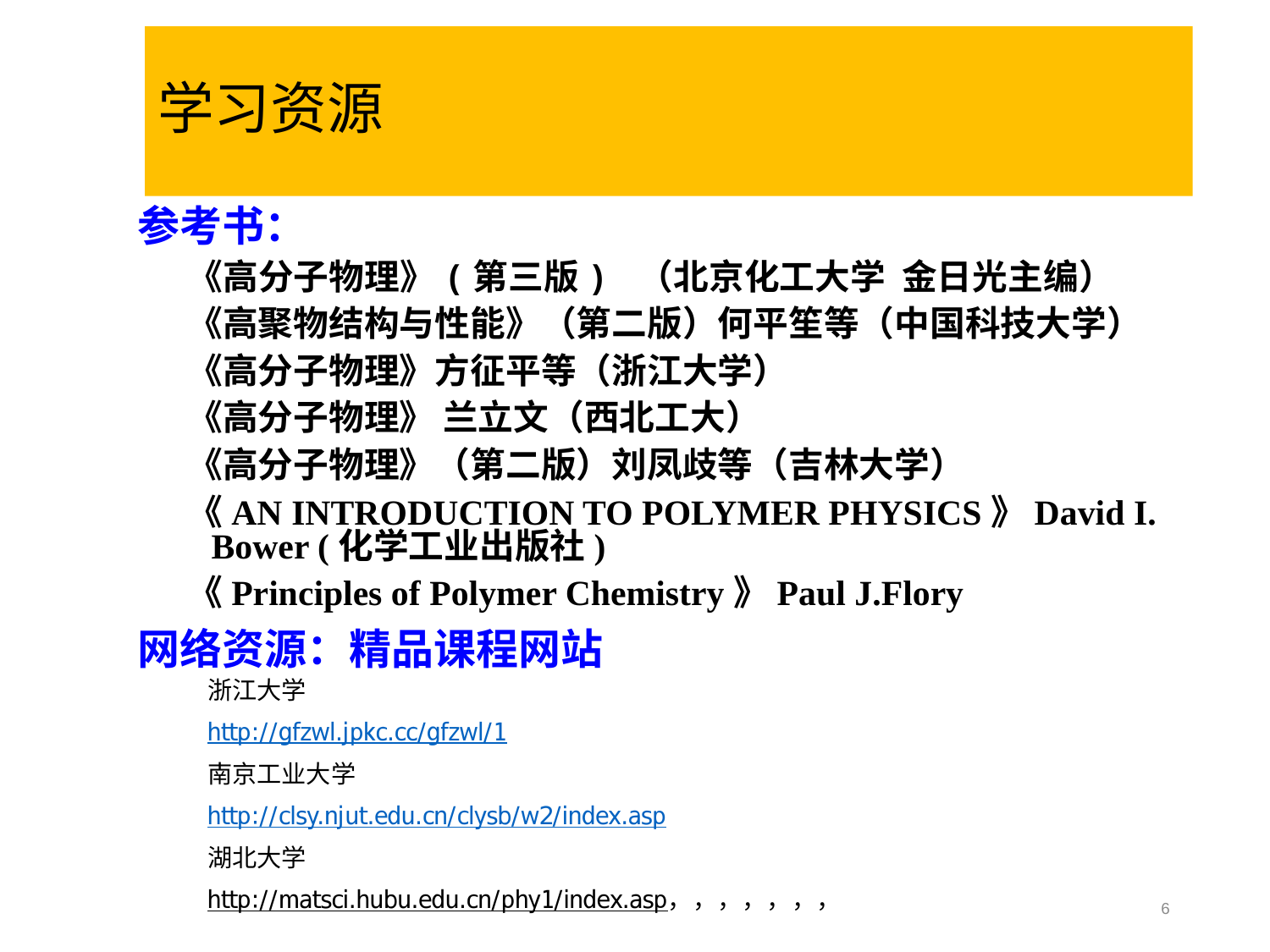

# 学习资源
参考书：
《高分子物理》(第三版) （北京化工大学  金日光主编）
《高聚物结构与性能》（第二版）何平笙等（中国科技大学）
《高分子物理》方征平等（浙江大学）
《高分子物理》 兰立文（西北工大）
《高分子物理》（第二版）刘凤歧等（吉林大学）
《AN INTRODUCTION TO POLYMER PHYSICS》David I. Bower (化学工业出版社)
《Principles of Polymer Chemistry》Paul J.Flory
网络资源：精品课程网站
浙江大学
http://gfzwl.jpkc.cc/gfzwl/1
南京工业大学
http://clsy.njut.edu.cn/clysb/w2/index.asp
湖北大学
http://matsci.hubu.edu.cn/phy1/index.asp，，，，，，，
6